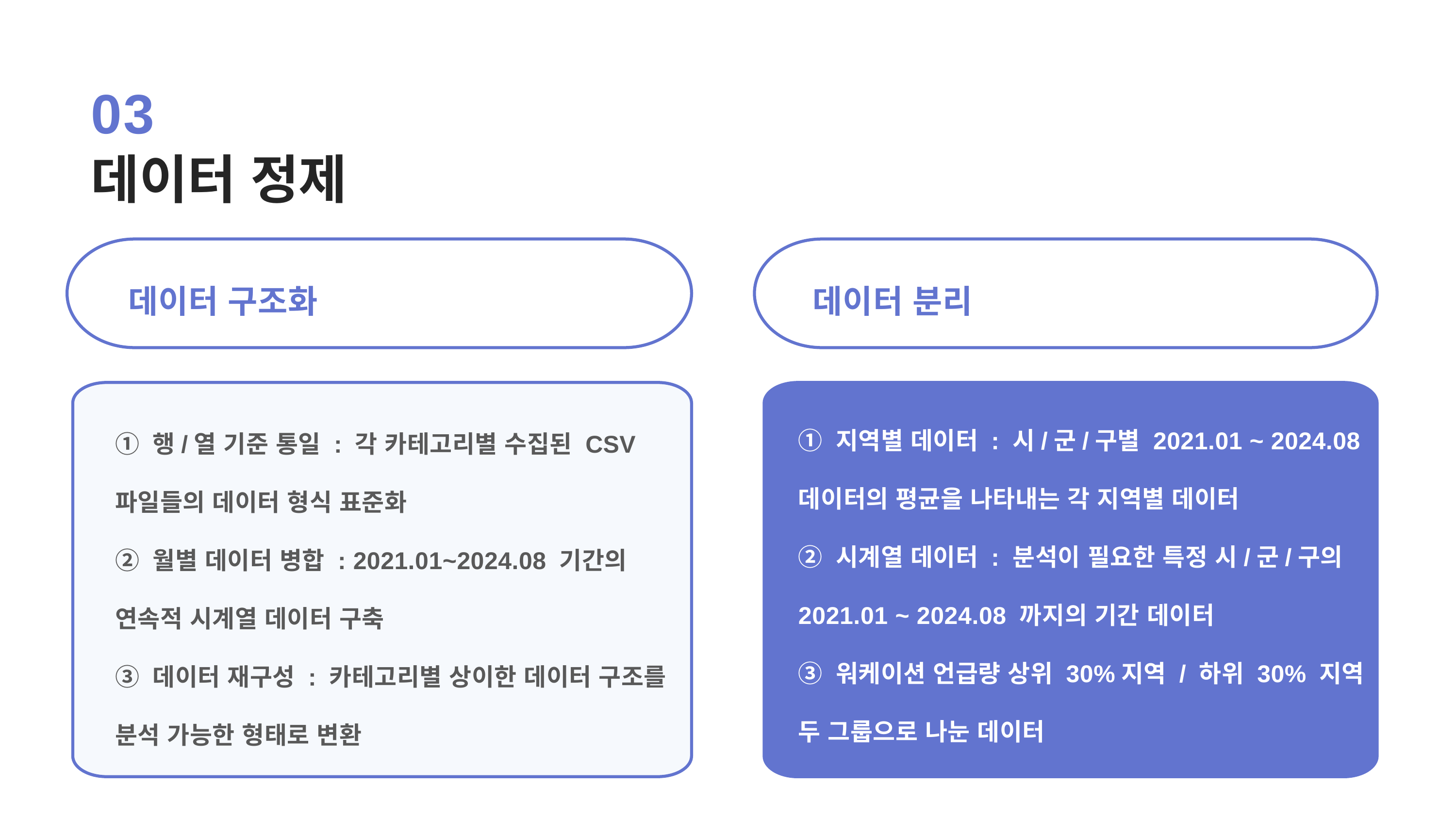

03
데이터 정제

데이터 분리
데이터 구조화

① 지역별 데이터 : 시/군/구별 2021.01 ~ 2024.08 데이터의 평균을 나타내는 각 지역별 데이터
② 시계열 데이터 : 분석이 필요한 특정 시/군/구의 2021.01 ~ 2024.08 까지의 기간 데이터
③ 워케이션 언급량 상위 30%지역 / 하위 30% 지역 두 그룹으로 나눈 데이터
① 행/열 기준 통일 : 각 카테고리별 수집된 CSV 파일들의 데이터 형식 표준화
② 월별 데이터 병합 : 2021.01~2024.08 기간의 연속적 시계열 데이터 구축
③ 데이터 재구성 : 카테고리별 상이한 데이터 구조를 분석 가능한 형태로 변환